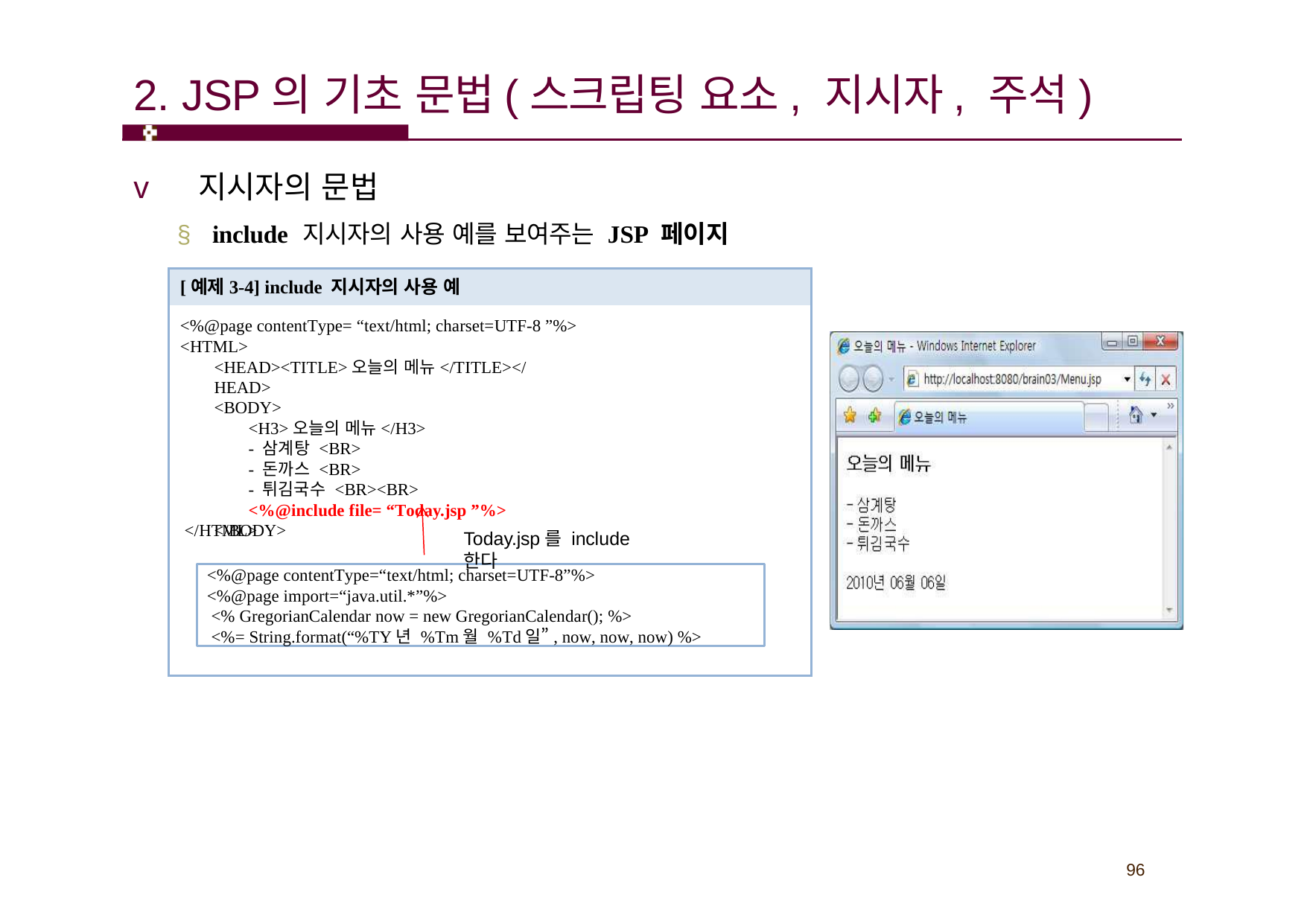

# 2. JSP의 기초 문법(스크립팅 요소, 지시자, 주석)

v  지시자의 문법
§  include 지시자의 사용 예를 보여주는 JSP 페이지

[예제3-4] include 지시자의 사용 예

<%@page contentType= “text/html; charset=UTF-8 ”%>
<HTML>
<HEAD><TITLE>오늘의 메뉴</TITLE></HEAD>
<BODY>
<H3>오늘의 메뉴</H3>
- 삼계탕 <BR>
- 돈까스 <BR>
- 튀김국수 <BR><BR>
<%@include file= “Today.jsp ”%>
</BODY>

</HTML>
Today.jsp를 include한다
<%@page contentType=“text/html; charset=UTF-8”%>
<%@page import=“java.util.*”%>
<% GregorianCalendar now = new GregorianCalendar(); %>
<%= String.format(“%TY년 %Tm월 %Td일”, now, now, now) %>

96